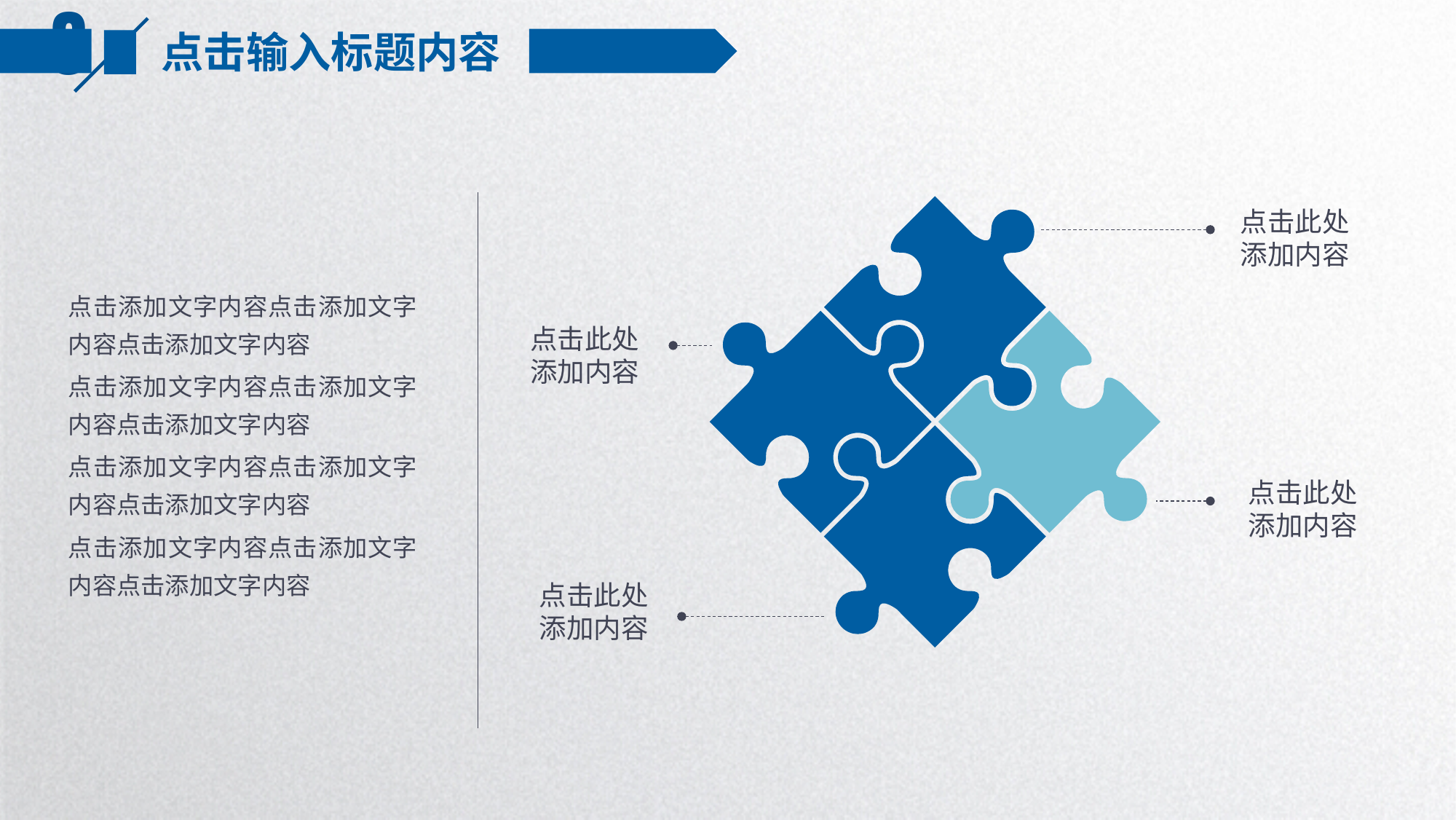

点击输入标题内容

点击此处
添加内容

点击添加文字内容点击添加文字内容点击添加文字内容
点击添加文字内容点击添加文字内容点击添加文字内容
点击添加文字内容点击添加文字内容点击添加文字内容
点击添加文字内容点击添加文字内容点击添加文字内容

点击此处
添加内容

点击此处
添加内容
点击此处
添加内容